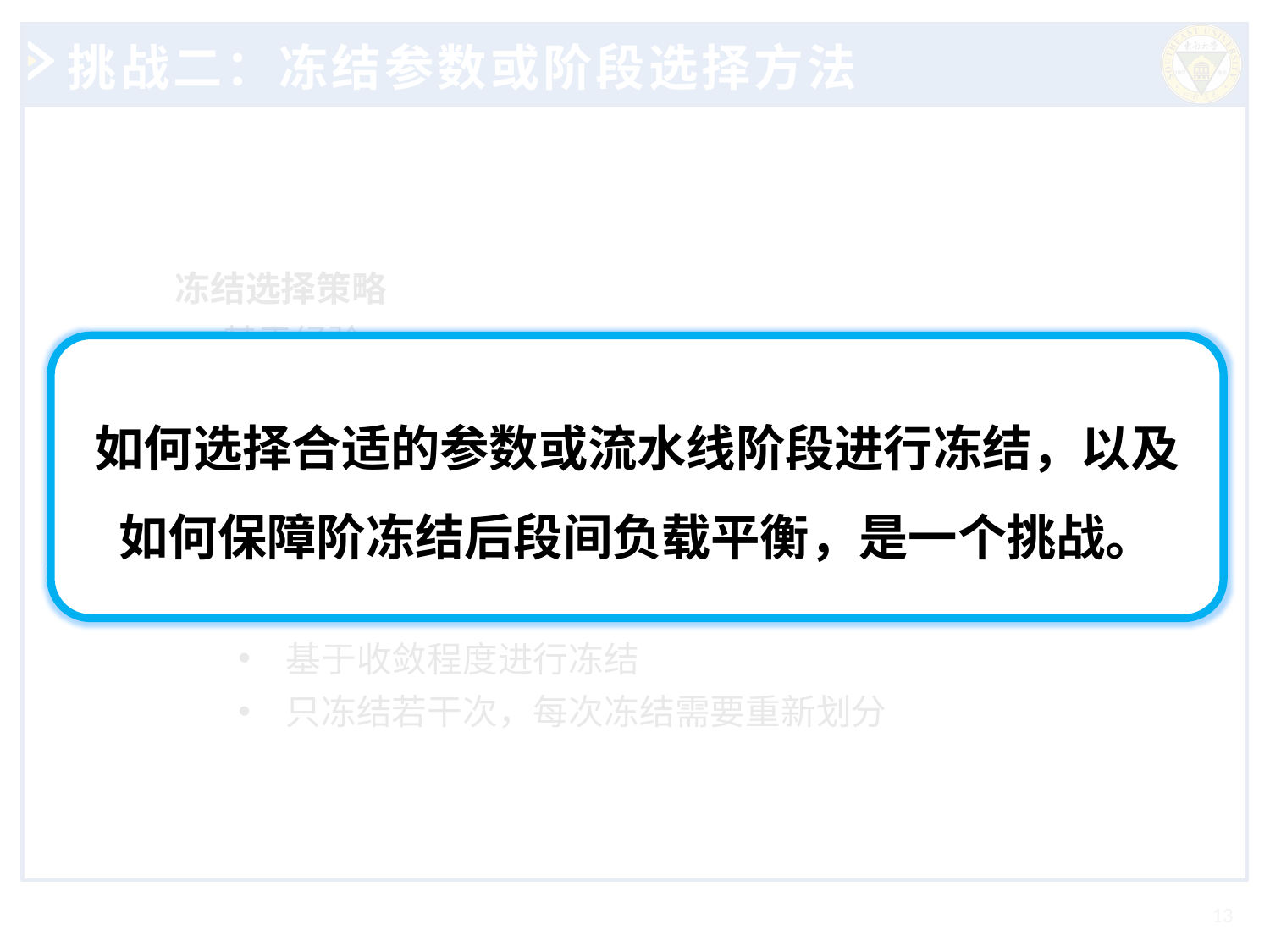

# 挑战二：冻结参数或阶段选择方法
冻结选择策略
基于经验
无法应用到所有模型
随机选择
每若干轮随机冻结部分模型
严重影响负载均衡，每次冻结都需重新划分
基于冻结判断标准
基于收敛程度进行冻结
只冻结若干次，每次冻结需要重新划分
如何选择合适的参数或流水线阶段进行冻结，以及如何保障阶冻结后段间负载平衡，是一个挑战。
13